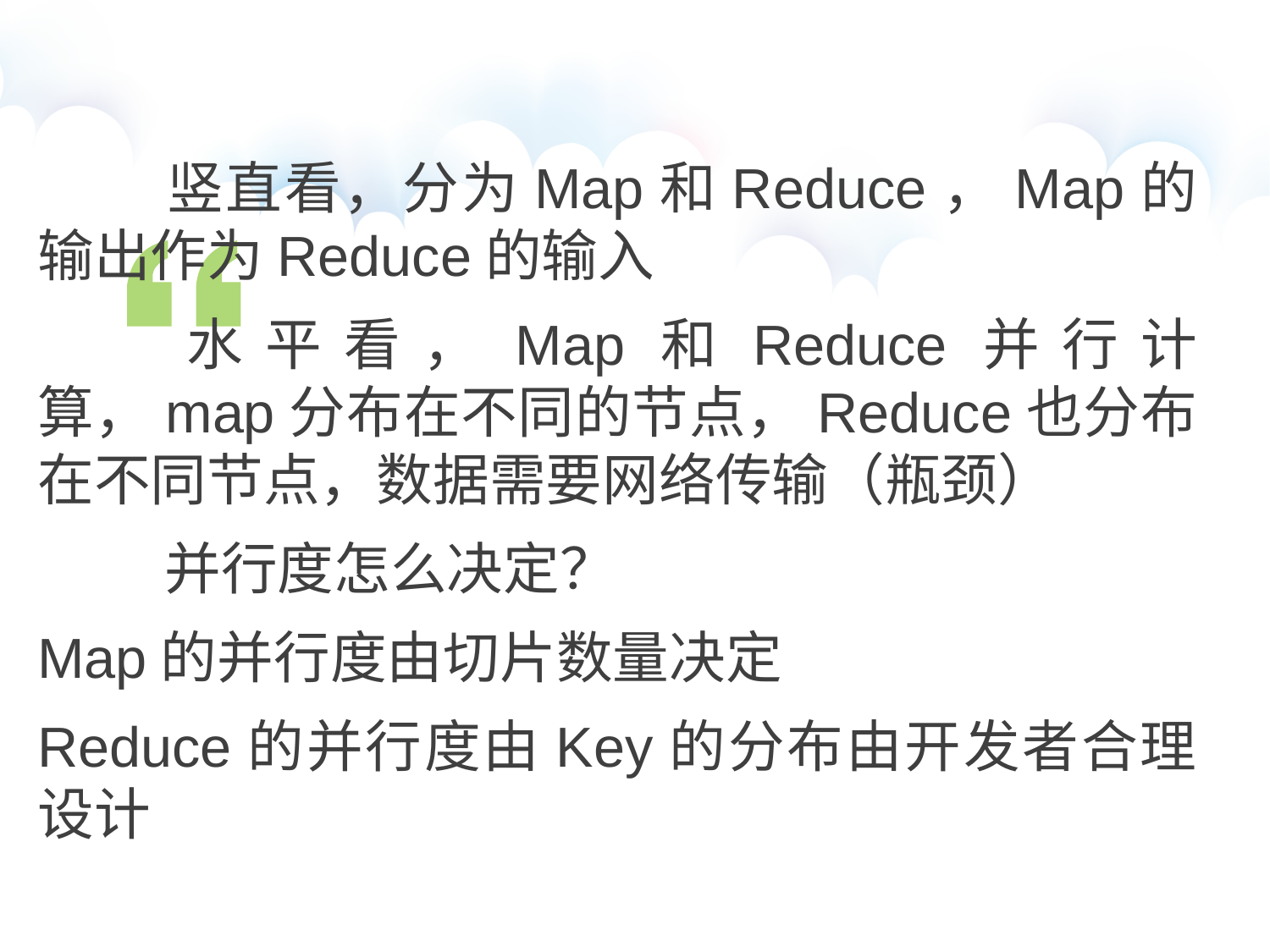

竖直看，分为Map和Reduce，Map的输出作为Reduce的输入
	水平看，Map和Reduce并行计算，map分布在不同的节点，Reduce也分布在不同节点，数据需要网络传输（瓶颈）
	并行度怎么决定？
Map的并行度由切片数量决定
Reduce的并行度由Key的分布由开发者合理设计